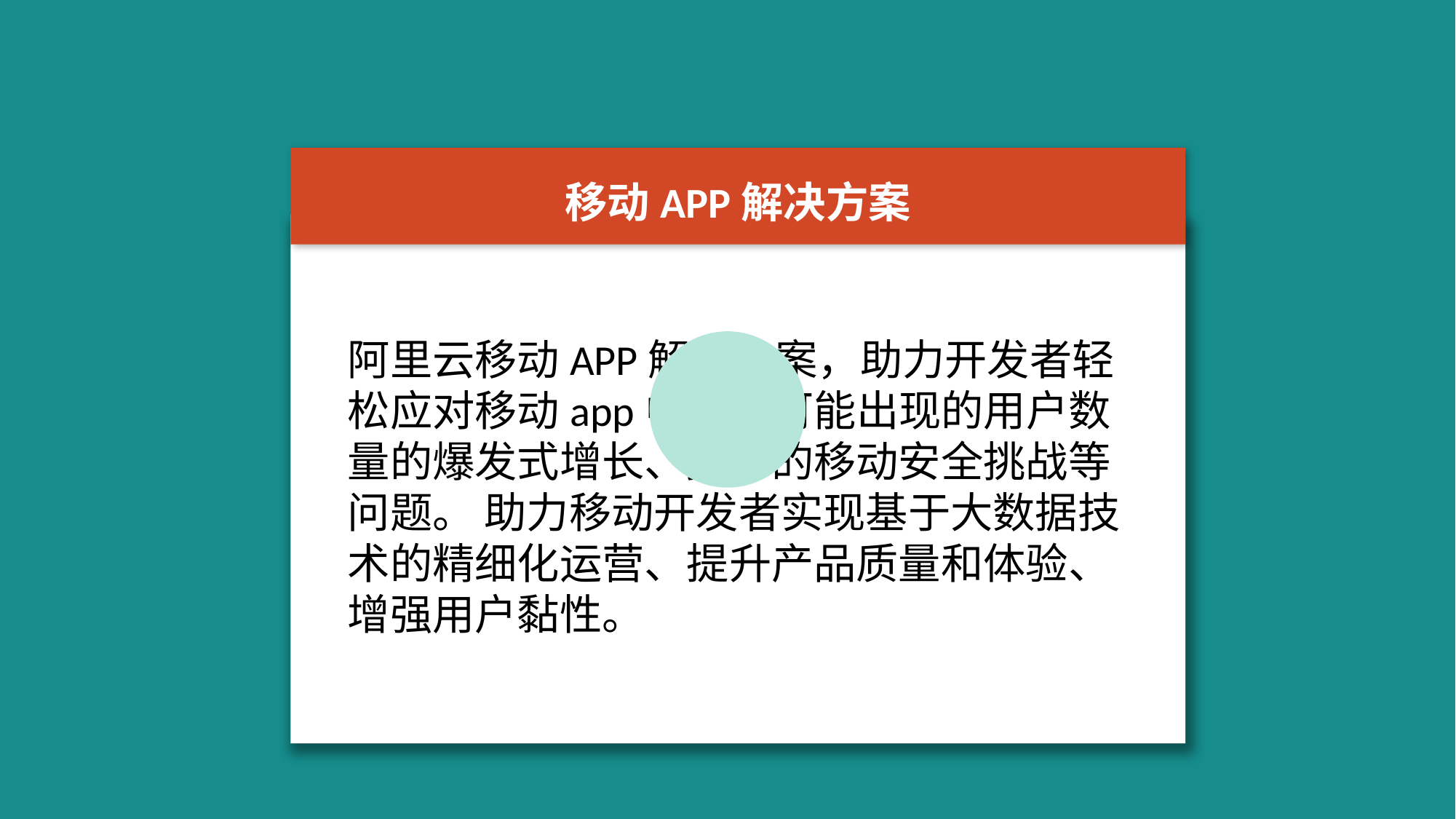

移动APP解决方案
阿里云移动APP解决方案，助力开发者轻松应对移动app中随时可能出现的用户数量的爆发式增长、复杂的移动安全挑战等问题。 助力移动开发者实现基于大数据技术的精细化运营、提升产品质量和体验、增强用户黏性。